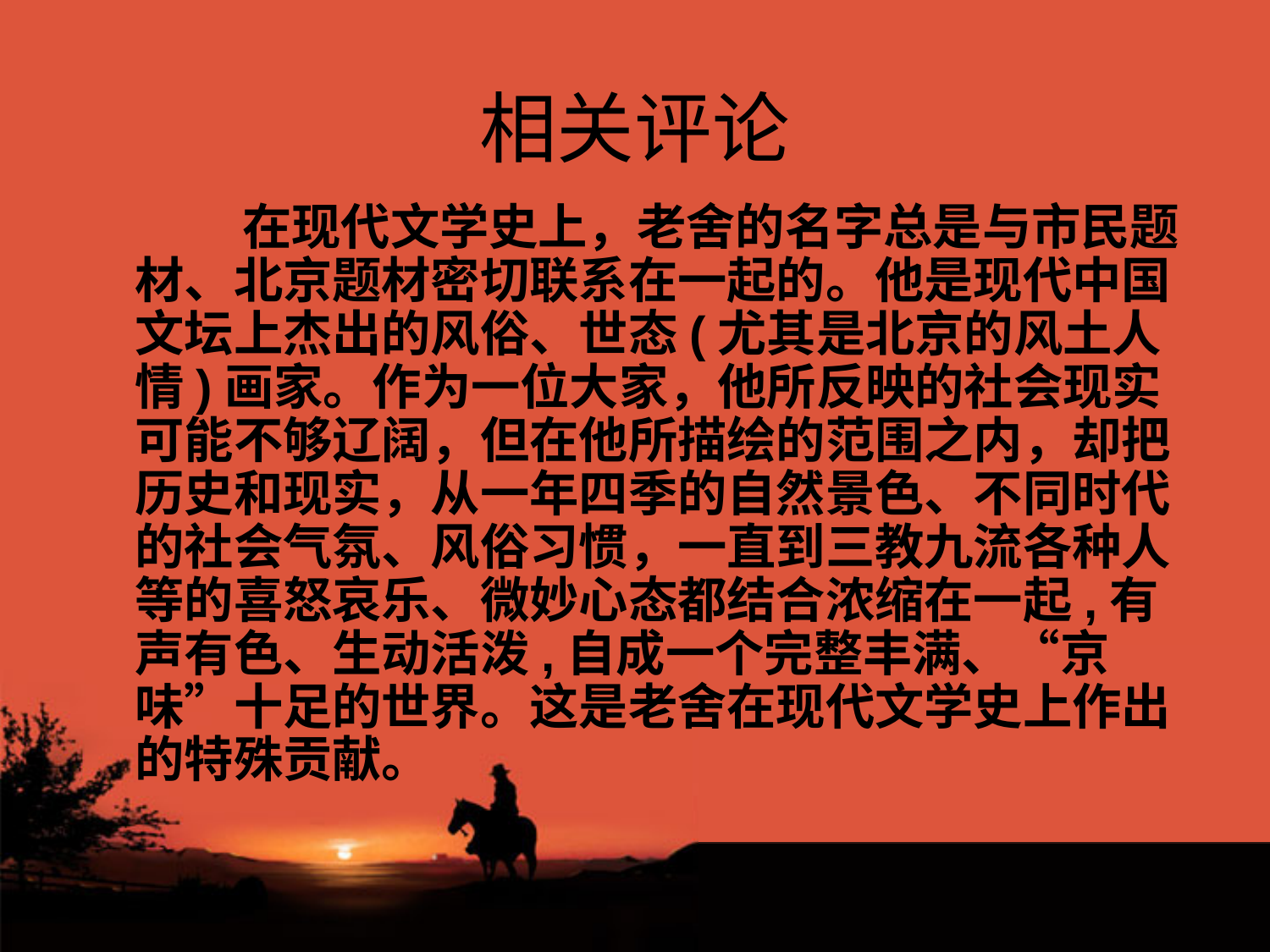

# 相关评论
             在现代文学史上，老舍的名字总是与市民题材、北京题材密切联系在一起的。他是现代中国文坛上杰出的风俗、世态(尤其是北京的风土人情)画家。作为一位大家，他所反映的社会现实可能不够辽阔，但在他所描绘的范围之内，却把历史和现实，从一年四季的自然景色、不同时代的社会气氛、风俗习惯，一直到三教九流各种人等的喜怒哀乐、微妙心态都结合浓缩在一起,有声有色、生动活泼,自成一个完整丰满、“京味”十足的世界。这是老舍在现代文学史上作出的特殊贡献。